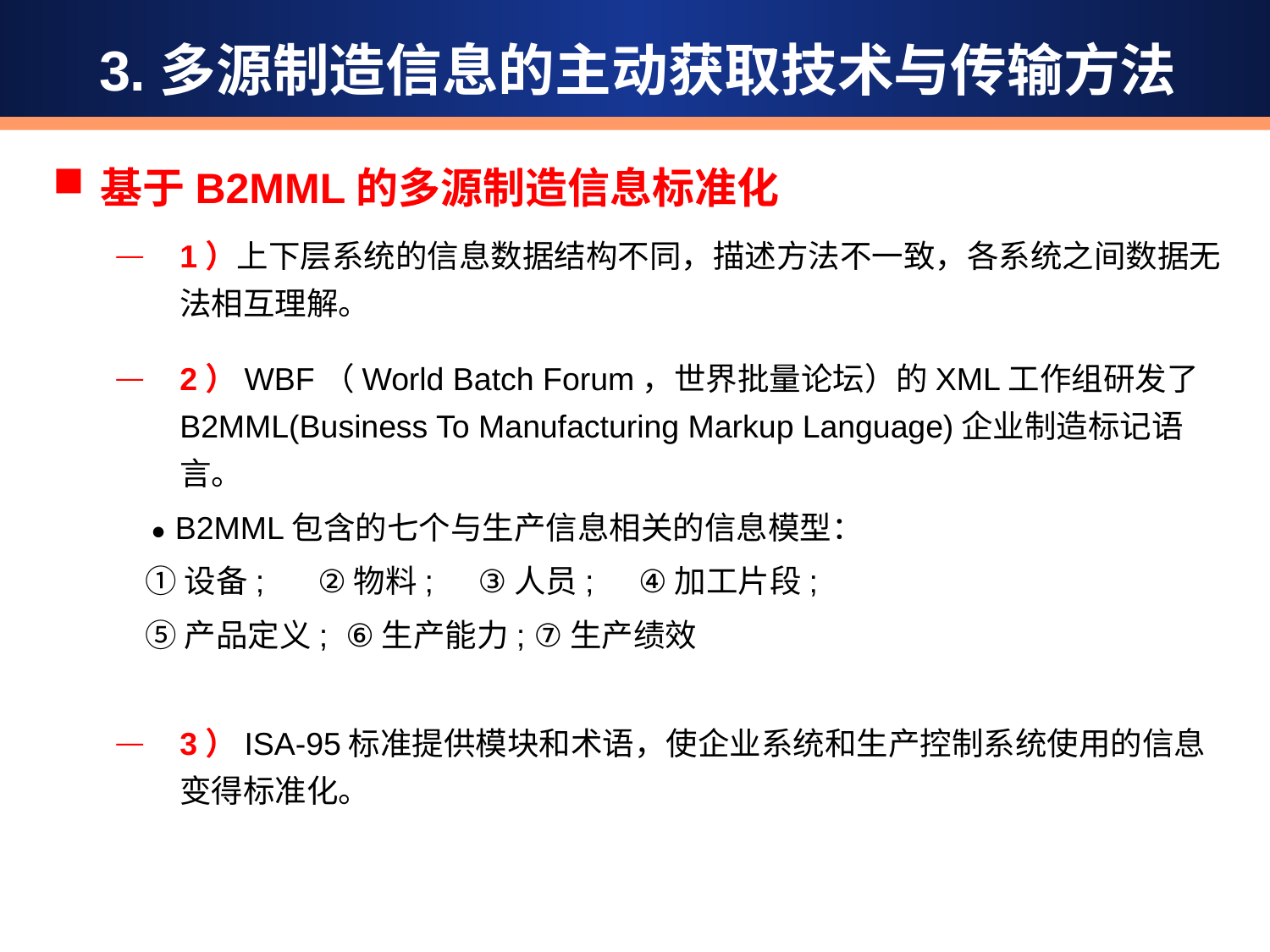

3.多源制造信息的主动获取技术与传输方法
基于B2MML的多源制造信息标准化
1）上下层系统的信息数据结构不同，描述方法不一致，各系统之间数据无法相互理解。

2）WBF（World Batch Forum，世界批量论坛）的XML工作组研发了B2MML(Business To Manufacturing Markup Language)企业制造标记语言。
     ● B2MML包含的七个与生产信息相关的信息模型：
    ①设备;      ②物料;     ③人员;     ④加工片段;
    ⑤产品定义;  ⑥生产能力; ⑦生产绩效

3）ISA-95标准提供模块和术语，使企业系统和生产控制系统使用的信息变得标准化。